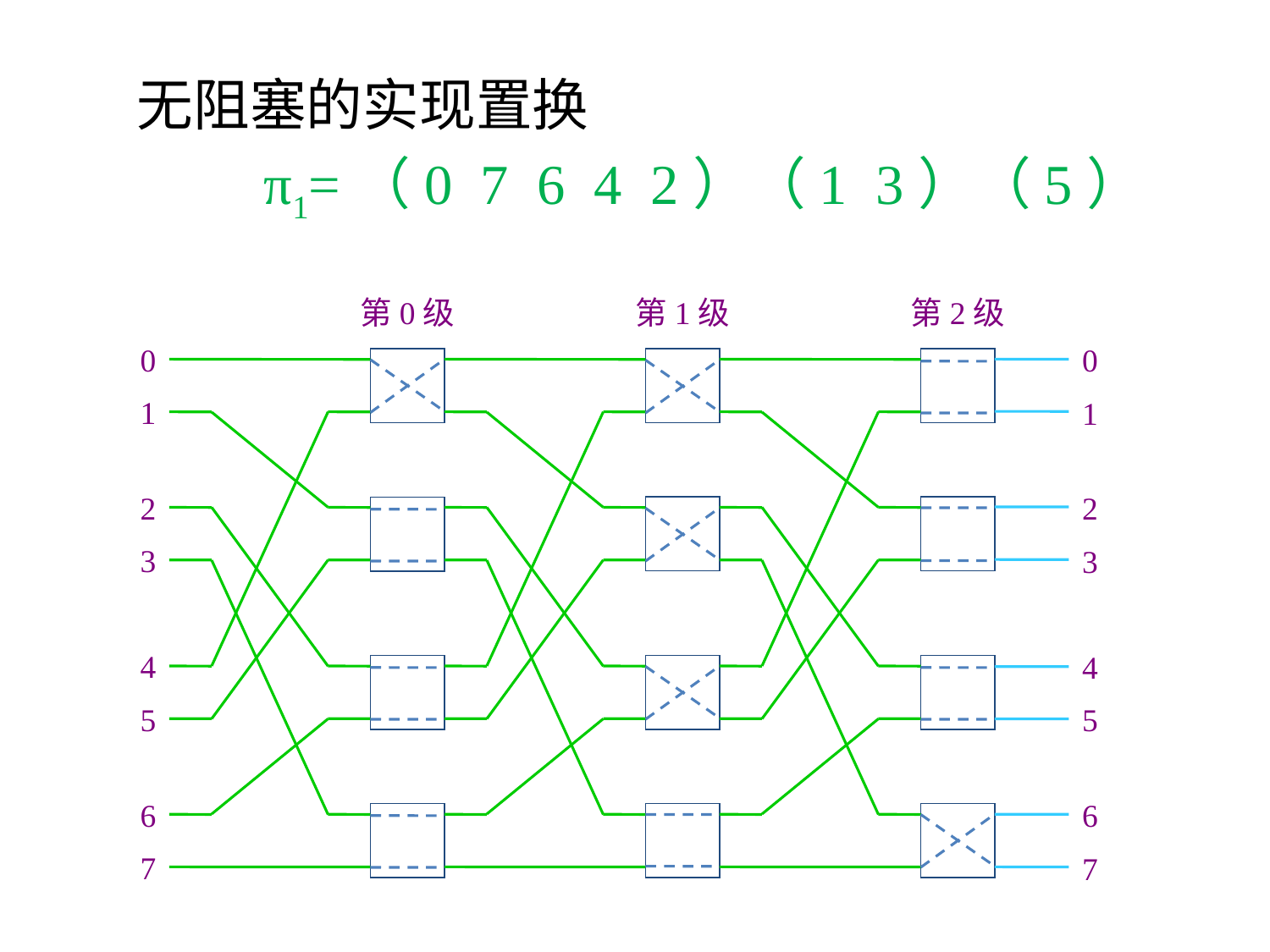

无阻塞的实现置换
		π1=（0  7  6  4  2）（1  3）（5）
第0级
第1级
第2级
0
0

1
1

2
2

3
3

4
4

5
5

6
6

7
7